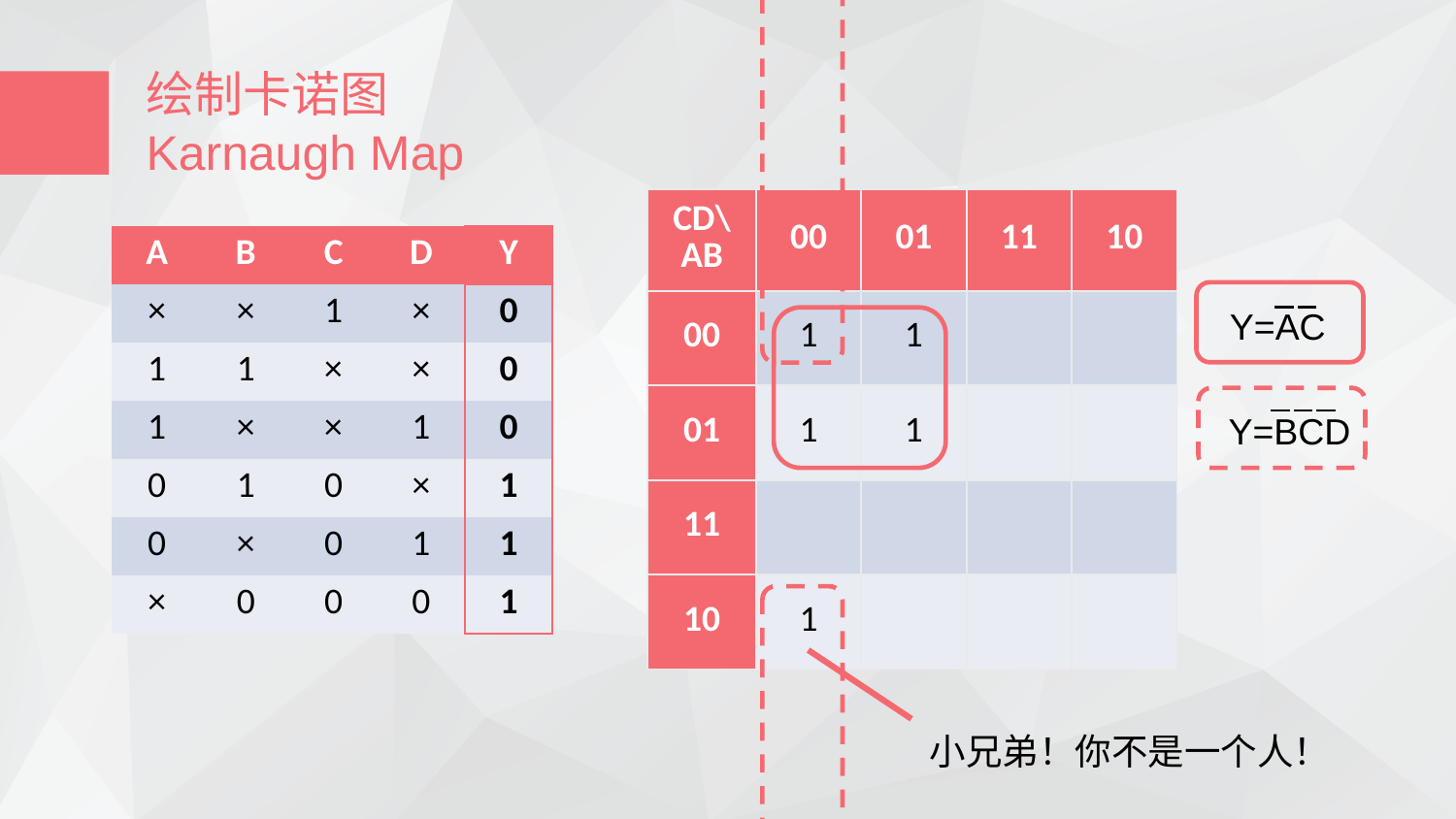

绘制卡诺图
Karnaugh Map

| CD\AB | 00 | 01 | 11 | 10 |
| --- | --- | --- | --- | --- |
| 00 | 1 | 1 |  |  |
| 01 | 1 | 1 |  |  |
| 11 |  |  |  |  |
| 10 | 1 |  |  |  |
| A | B | C | D | Y |
| --- | --- | --- | --- | --- |
| × | × | 1 | × | 0 |
| 1 | 1 | × | × | 0 |
| 1 | × | × | 1 | 0 |
| 0 | 1 | 0 | × | 1 |
| 0 | × | 0 | 1 | 1 |
| × | 0 | 0 | 0 | 1 |

Y=AC

Y=BCD

小兄弟！你不是一个人！